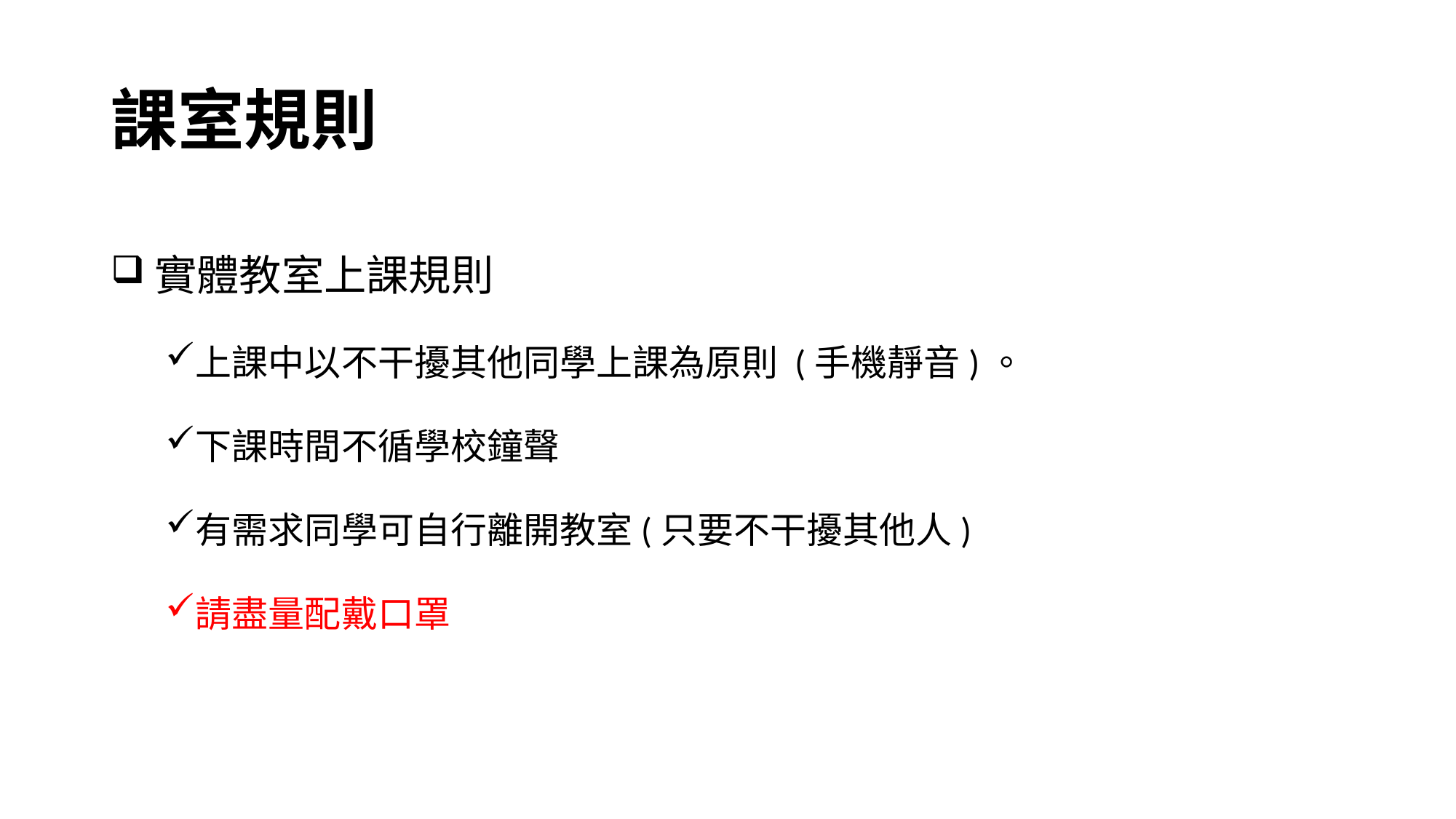

# 課室規則
實體教室上課規則
上課中以不干擾其他同學上課為原則 (手機靜音)。
下課時間不循學校鐘聲
有需求同學可自行離開教室(只要不干擾其他人)
請盡量配戴口罩